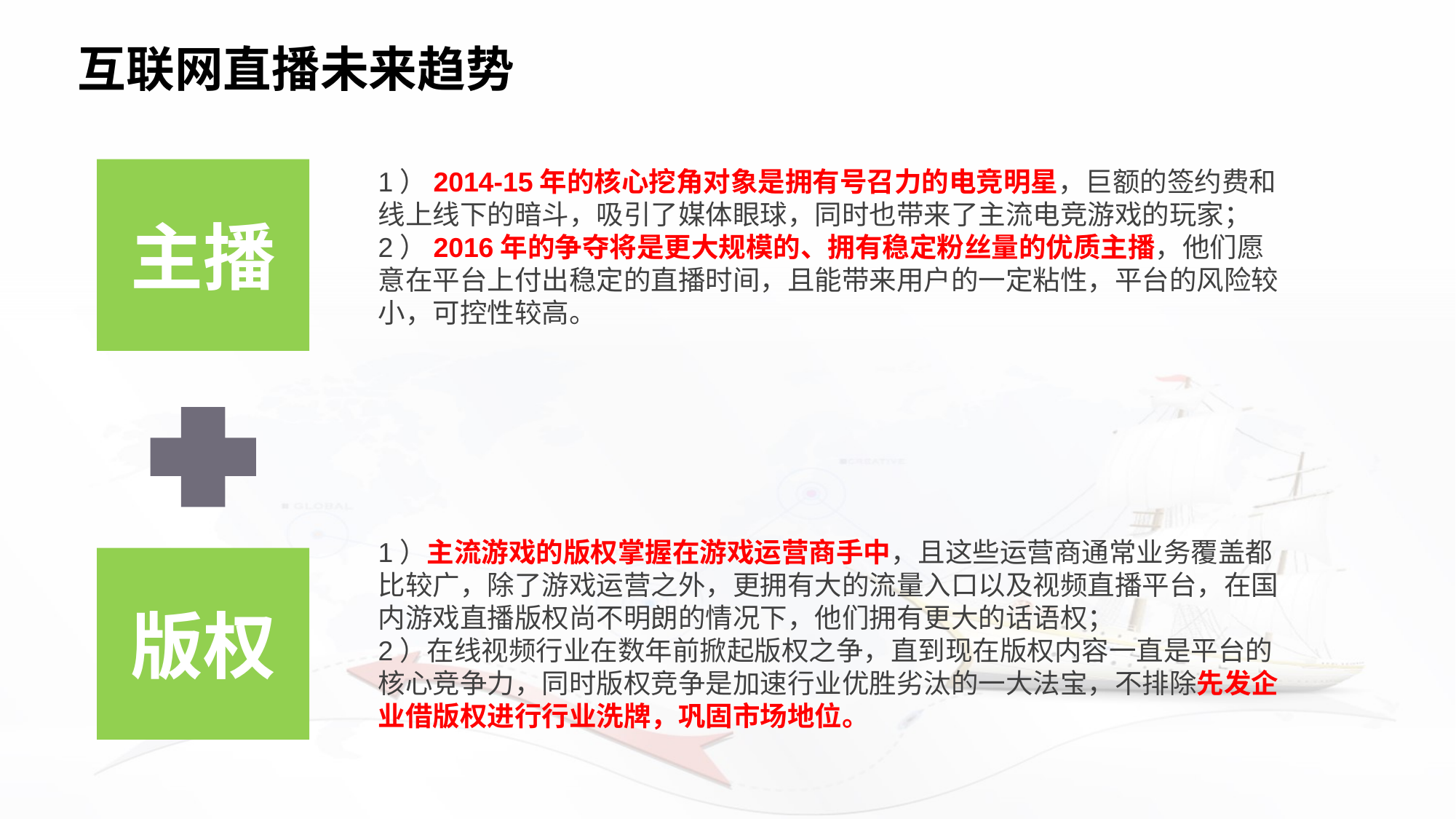

# 互联网直播未来趋势
主播
1）2014-15年的核心挖角对象是拥有号召力的电竞明星，巨额的签约费和线上线下的暗斗，吸引了媒体眼球，同时也带来了主流电竞游戏的玩家；
2）2016年的争夺将是更大规模的、拥有稳定粉丝量的优质主播，他们愿意在平台上付出稳定的直播时间，且能带来用户的一定粘性，平台的风险较小，可控性较高。

1）主流游戏的版权掌握在游戏运营商手中，且这些运营商通常业务覆盖都比较广，除了游戏运营之外，更拥有大的流量入口以及视频直播平台，在国内游戏直播版权尚不明朗的情况下，他们拥有更大的话语权；
2）在线视频行业在数年前掀起版权之争，直到现在版权内容一直是平台的核心竞争力，同时版权竞争是加速行业优胜劣汰的一大法宝，不排除先发企业借版权进行行业洗牌，巩固市场地位。
版权